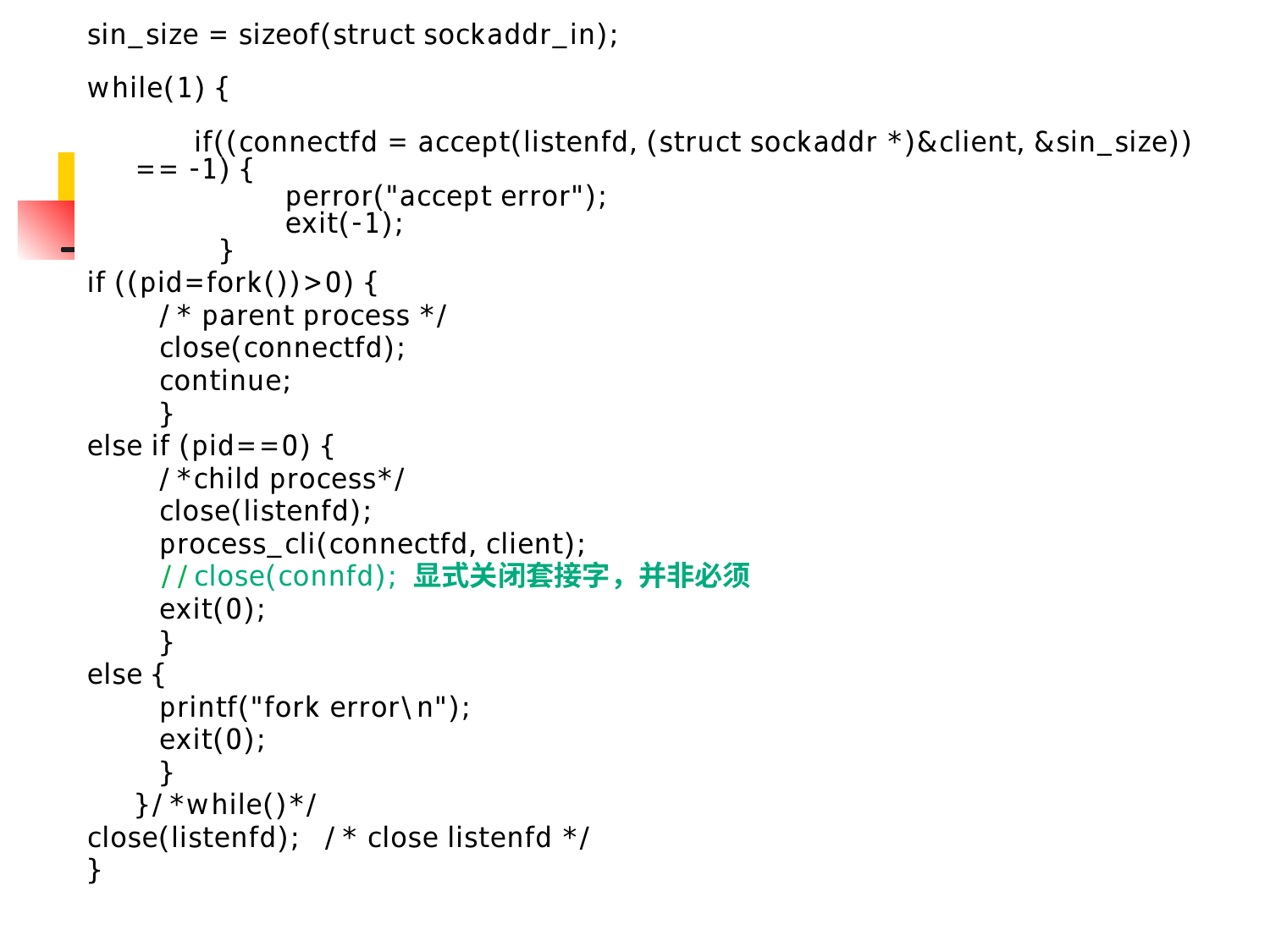

sin_size = sizeof(struct sockaddr_in);

while(1) {

             if((connectfd = accept(listenfd, (struct sockaddr *)&client, &sin_size)) == -1) {
                        perror("accept error");
                        exit(-1);
                }
if ((pid=fork())>0) {
	   /* parent process */
	   close(connectfd);
	   continue;
	   }
else if (pid==0) {
	   /*child process*/
	   close(listenfd);
	   process_cli(connectfd, client);
         //close(connfd); 显式关闭套接字，并非必须
	   exit(0);
	   }
else {
	   printf("fork error\n");
	   exit(0);
	   }
	}/*while()*/
close(listenfd);   /* close listenfd */
}